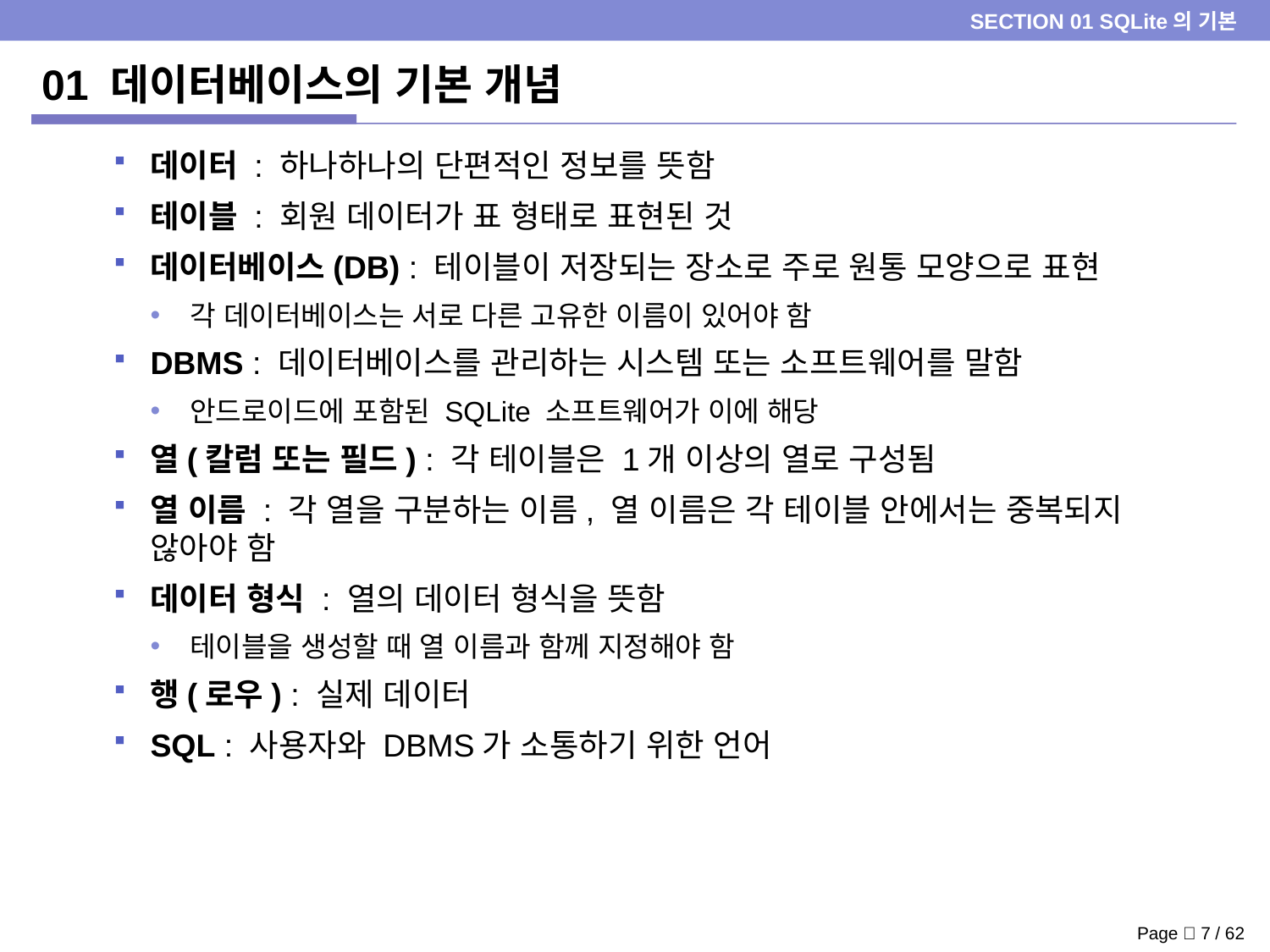

SECTION 01 SQLite의 기본
# 01 데이터베이스의 기본 개념
데이터 : 하나하나의 단편적인 정보를 뜻함
테이블 : 회원 데이터가 표 형태로 표현된 것
데이터베이스(DB) : 테이블이 저장되는 장소로 주로 원통 모양으로 표현
각 데이터베이스는 서로 다른 고유한 이름이 있어야 함
DBMS : 데이터베이스를 관리하는 시스템 또는 소프트웨어를 말함
안드로이드에 포함된 SQLite 소프트웨어가 이에 해당
열(칼럼 또는 필드) : 각 테이블은 1개 이상의 열로 구성됨
열 이름 : 각 열을 구분하는 이름, 열 이름은 각 테이블 안에서는 중복되지 않아야 함
데이터 형식 : 열의 데이터 형식을 뜻함
테이블을 생성할 때 열 이름과 함께 지정해야 함
행(로우) : 실제 데이터
SQL : 사용자와 DBMS가 소통하기 위한 언어